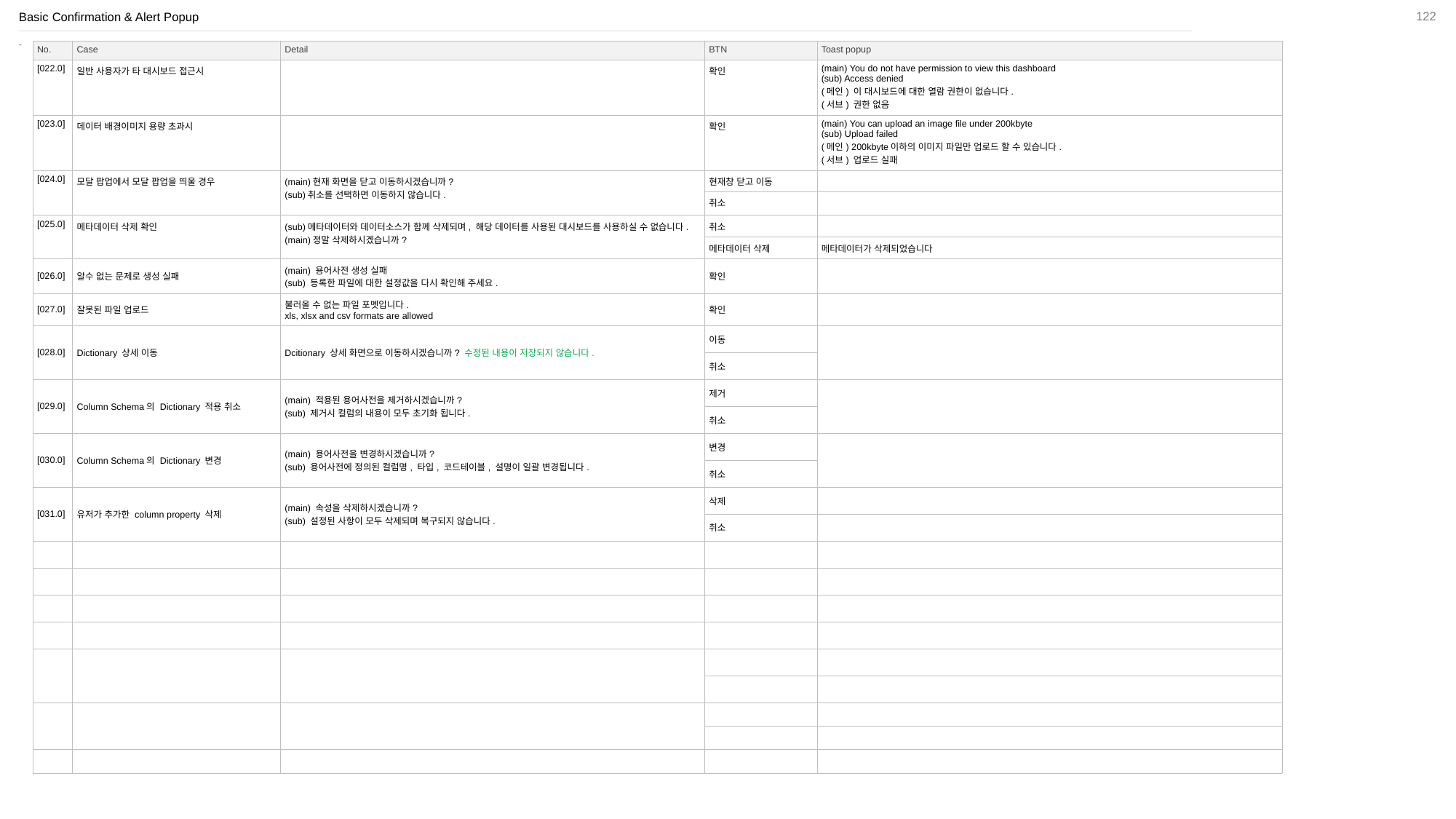

122
# Basic Confirmation & Alert Popup
-
| No. | Case | Detail | BTN | Toast popup |
| --- | --- | --- | --- | --- |
| [022.0] | 일반 사용자가 타 대시보드 접근시 |  | 확인 | (main) You do not have permission to view this dashboard (sub) Access denied (메인) 이 대시보드에 대한 열람 권한이 없습니다. (서브) 권한 없음 |
| [023.0] | 데이터 배경이미지 용량 초과시 |  | 확인 | (main) You can upload an image file under 200kbyte (sub) Upload failed (메인) 200kbyte이하의 이미지 파일만 업로드 할 수 있습니다. (서브) 업로드 실패 |
| [024.0] | 모달 팝업에서 모달 팝업을 띄울 경우 | (main)현재 화면을 닫고 이동하시겠습니까? (sub)취소를 선택하면 이동하지 않습니다. | 현재창 닫고 이동 |  |
|  |  |  | 취소 |  |
| [025.0] | 메타데이터 삭제 확인 | (sub)메타데이터와 데이터소스가 함께 삭제되며, 해당 데이터를 사용된 대시보드를 사용하실 수 없습니다. (main)정말 삭제하시겠습니까? | 취소 |  |
|  |  |  | 메타데이터 삭제 | 메타데이터가 삭제되었습니다 |
| [026.0] | 알수 없는 문제로 생성 실패 | (main) 용어사전 생성 실패 (sub) 등록한 파일에 대한 설정값을 다시 확인해 주세요. | 확인 |  |
| [027.0] | 잘못된 파일 업로드 | 불러올 수 없는 파일 포멧입니다. xls, xlsx and csv formats are allowed | 확인 |  |
| [028.0] | Dictionary 상세 이동 | Dcitionary 상세 화면으로 이동하시겠습니까? 수정된 내용이 저장되지 않습니다. | 이동 |  |
|  |  |  | 취소 |  |
| [029.0] | Column Schema의 Dictionary 적용 취소 | (main) 적용된 용어사전을 제거하시겠습니까? (sub) 제거시 컬럼의 내용이 모두 초기화 됩니다. | 제거 |  |
|  |  |  | 취소 |  |
| [030.0] | Column Schema의 Dictionary 변경 | (main) 용어사전을 변경하시겠습니까? (sub) 용어사전에 정의된 컬럼명, 타입, 코드테이블, 설명이 일괄 변경됩니다. | 변경 |  |
|  |  |  | 취소 |  |
| [031.0] | 유저가 추가한 column property 삭제 | (main) 속성을 삭제하시겠습니까? (sub) 설정된 사항이 모두 삭제되며 복구되지 않습니다. | 삭제 |  |
|  |  |  | 취소 |  |
|  |  |  |  |  |
|  |  |  |  |  |
|  |  |  |  |  |
|  |  |  |  |  |
|  |  |  |  |  |
|  |  |  |  |  |
|  |  |  |  |  |
|  |  |  |  |  |
|  |  |  |  |  |